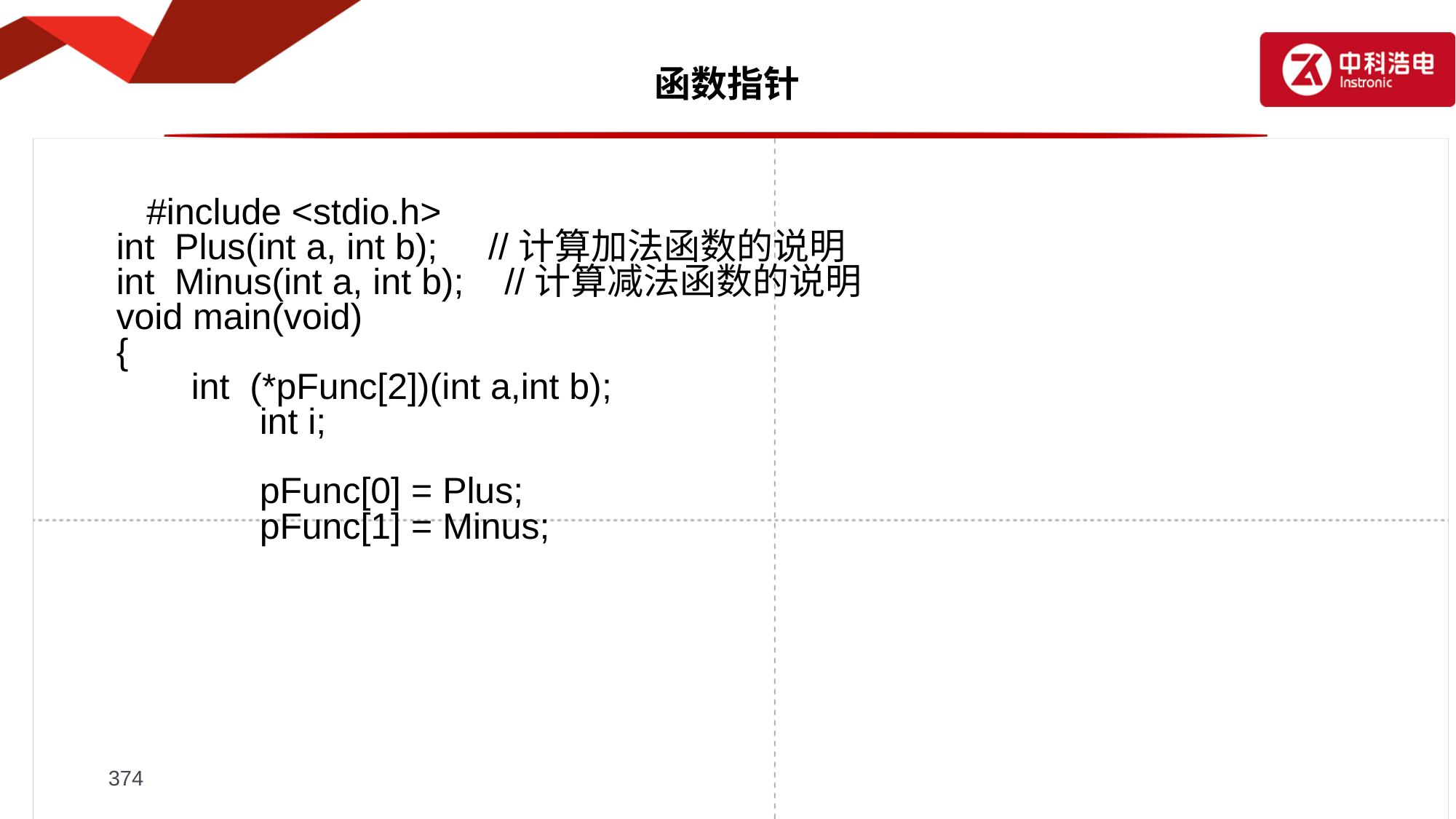

# 函数指针

 #include <stdio.h>
  int  Plus(int a, int b);     //计算加法函数的说明
  int  Minus(int a, int b);    //计算减法函数的说明
  void main(void)
  {
	    int  (*pFunc[2])(int a,int b);
		int i;

       	pFunc[0] = Plus;
	     	pFunc[1] = Minus;

374